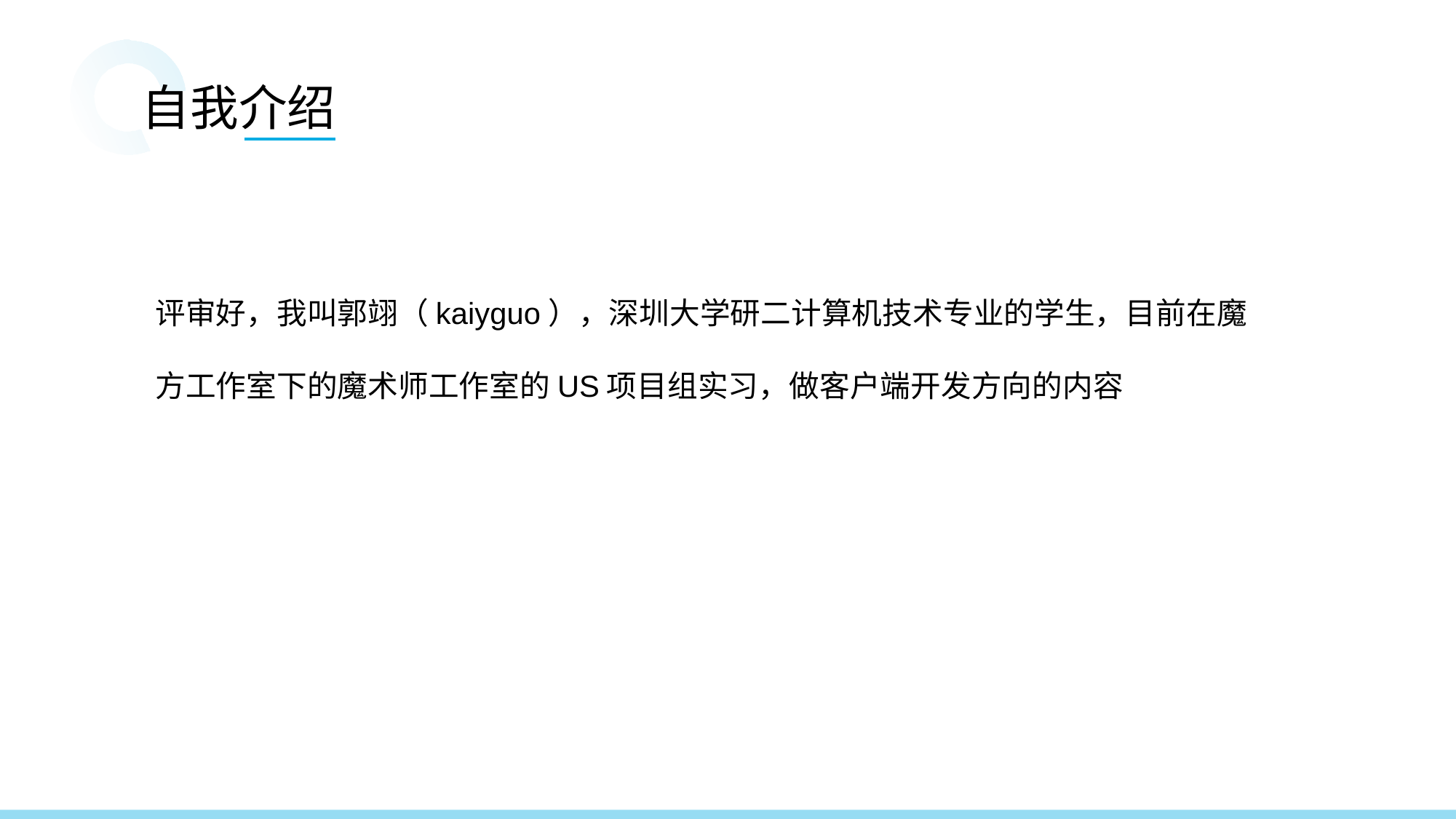

自我介绍
评审好，我叫郭翊（kaiyguo），深圳大学研二计算机技术专业的学生，目前在魔方工作室下的魔术师工作室的US项目组实习，做客户端开发方向的内容